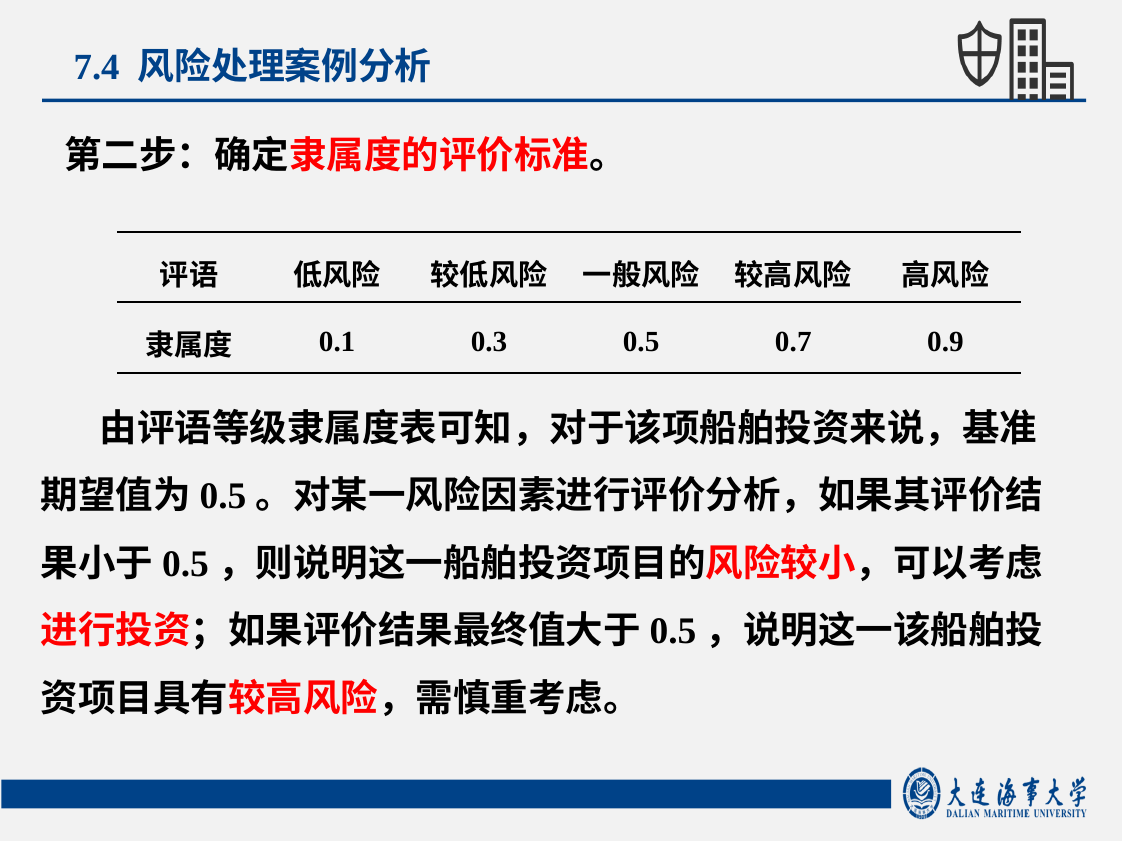

7.4 风险处理案例分析
第二步：确定隶属度的评价标准。
| 评语 | 低风险 | 较低风险 | 一般风险 | 较高风险 | 高风险 |
| --- | --- | --- | --- | --- | --- |
| 隶属度 | 0.1 | 0.3 | 0.5 | 0.7 | 0.9 |
由评语等级隶属度表可知，对于该项船舶投资来说，基准期望值为0.5。对某一风险因素进行评价分析，如果其评价结果小于0.5，则说明这一船舶投资项目的风险较小，可以考虑进行投资；如果评价结果最终值大于0.5，说明这一该船舶投资项目具有较高风险，需慎重考虑。